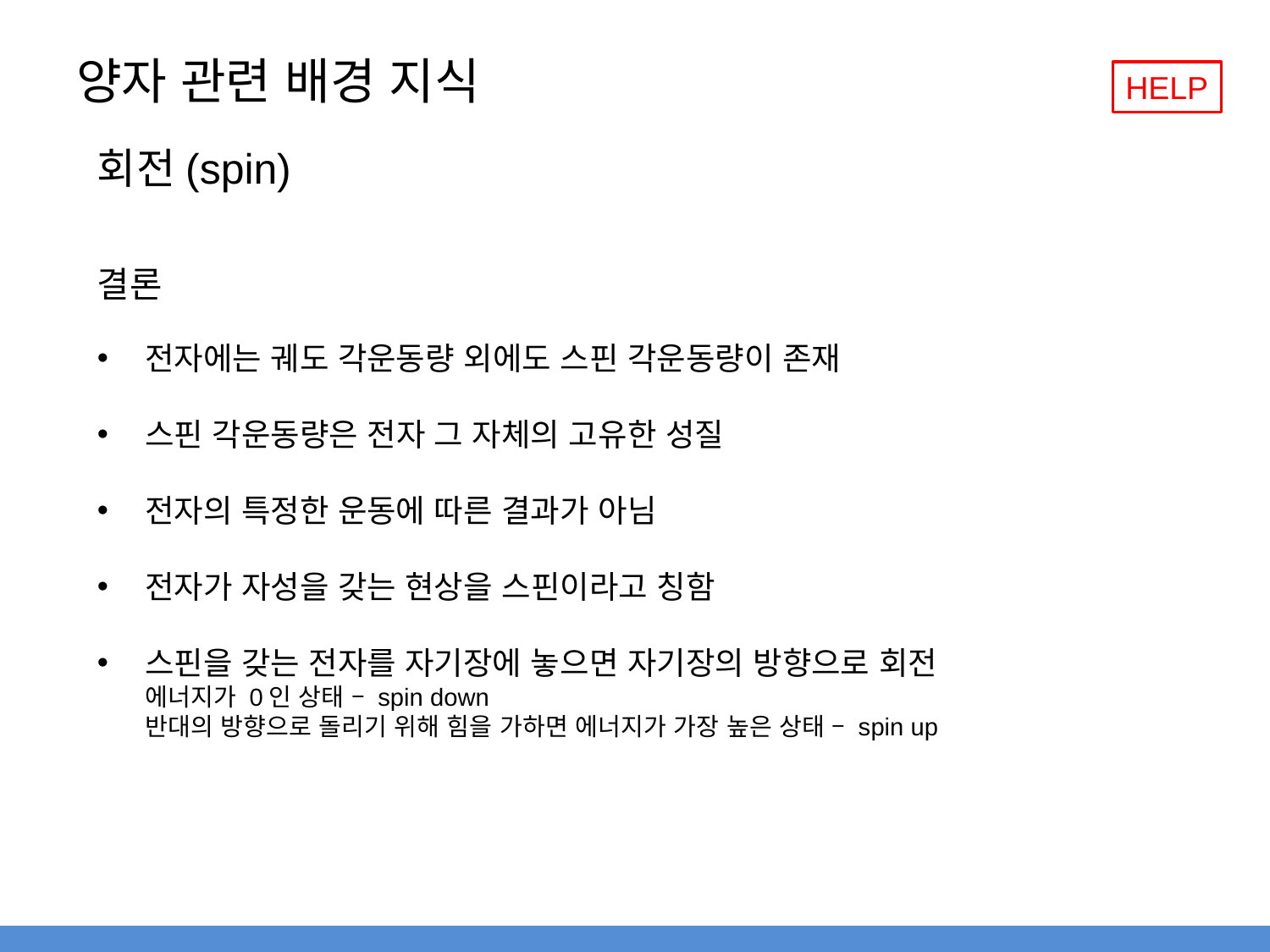

# 양자 관련 배경 지식
HELP
회전(spin)
결론

전자에는 궤도 각운동량 외에도 스핀 각운동량이 존재

스핀 각운동량은 전자 그 자체의 고유한 성질

전자의 특정한 운동에 따른 결과가 아님

전자가 자성을 갖는 현상을 스핀이라고 칭함

스핀을 갖는 전자를 자기장에 놓으면 자기장의 방향으로 회전
에너지가 0인 상태 – spin down
반대의 방향으로 돌리기 위해 힘을 가하면 에너지가 가장 높은 상태 – spin up